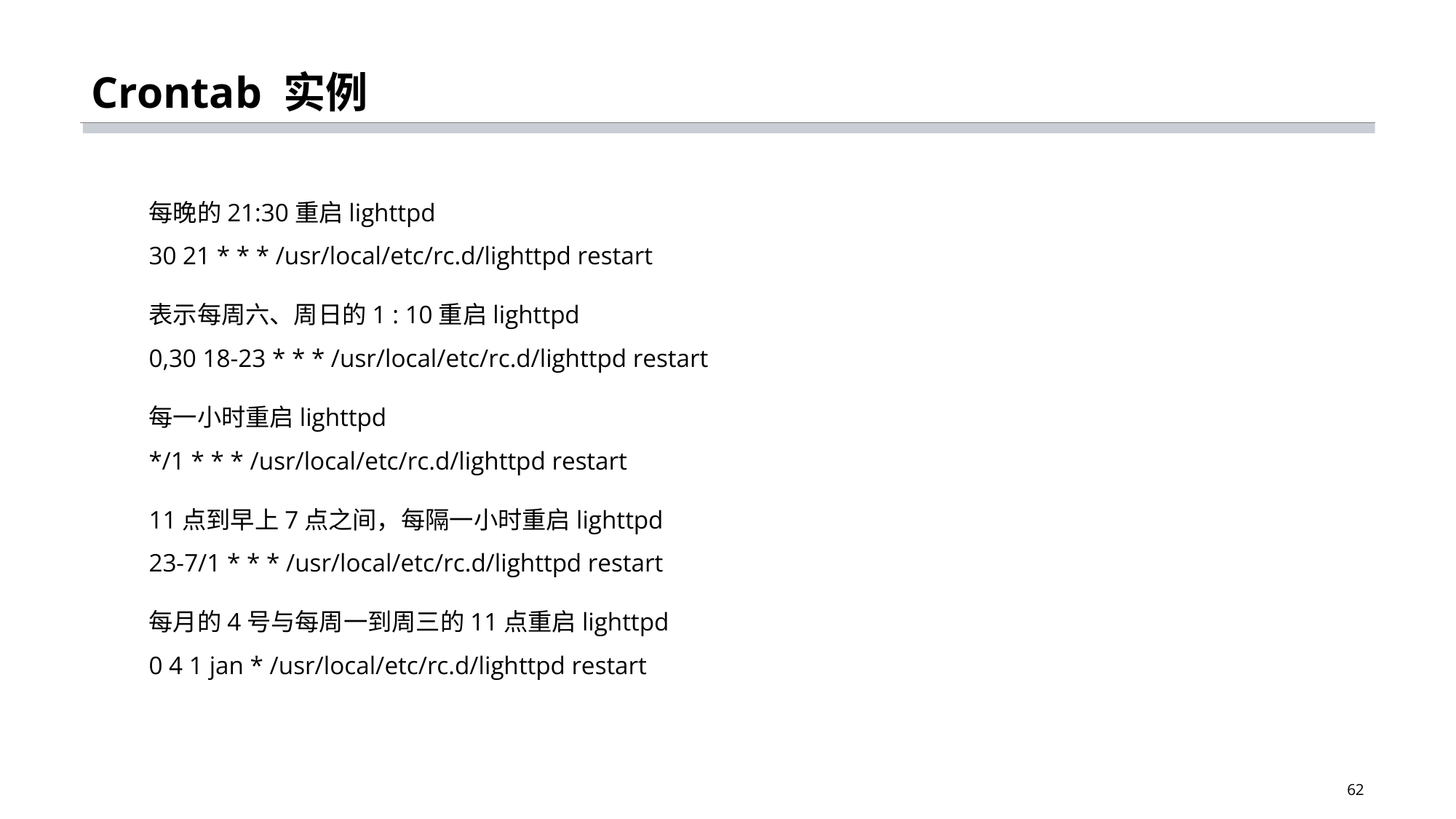

# Crontab 实例
每晚的21:30重启lighttpd
30 21 * * * /usr/local/etc/rc.d/lighttpd restart
表示每周六、周日的1 : 10重启lighttpd
0,30 18-23 * * * /usr/local/etc/rc.d/lighttpd restart
每一小时重启lighttpd
*/1 * * * /usr/local/etc/rc.d/lighttpd restart
11点到早上7点之间，每隔一小时重启lighttpd
23-7/1 * * * /usr/local/etc/rc.d/lighttpd restart
每月的4号与每周一到周三的11点重启lighttpd
0 4 1 jan * /usr/local/etc/rc.d/lighttpd restart
62